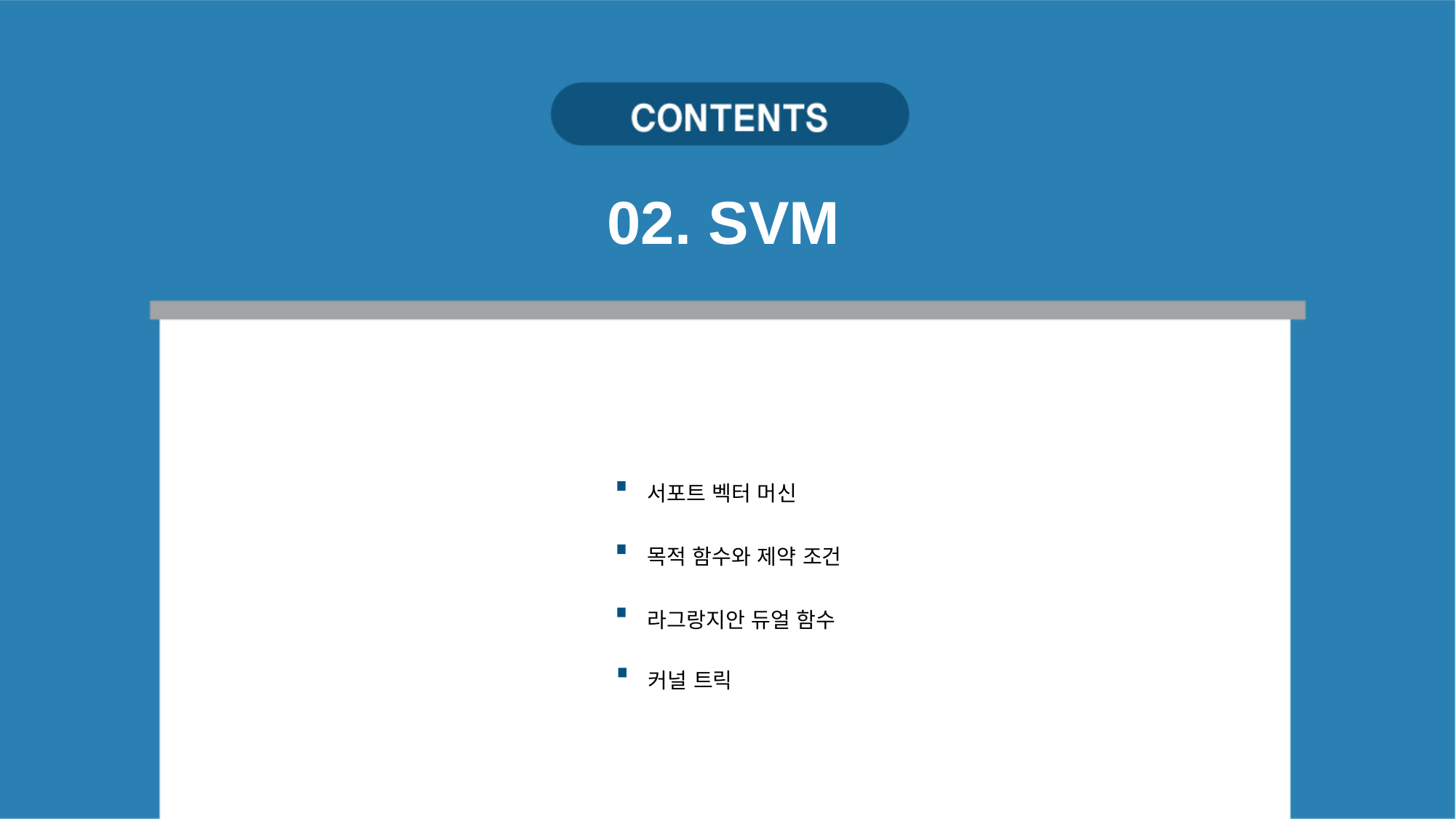

02. SVM
서포트 벡터 머신

목적 함수와 제약 조건

라그랑지안 듀얼 함수

커널 트릭